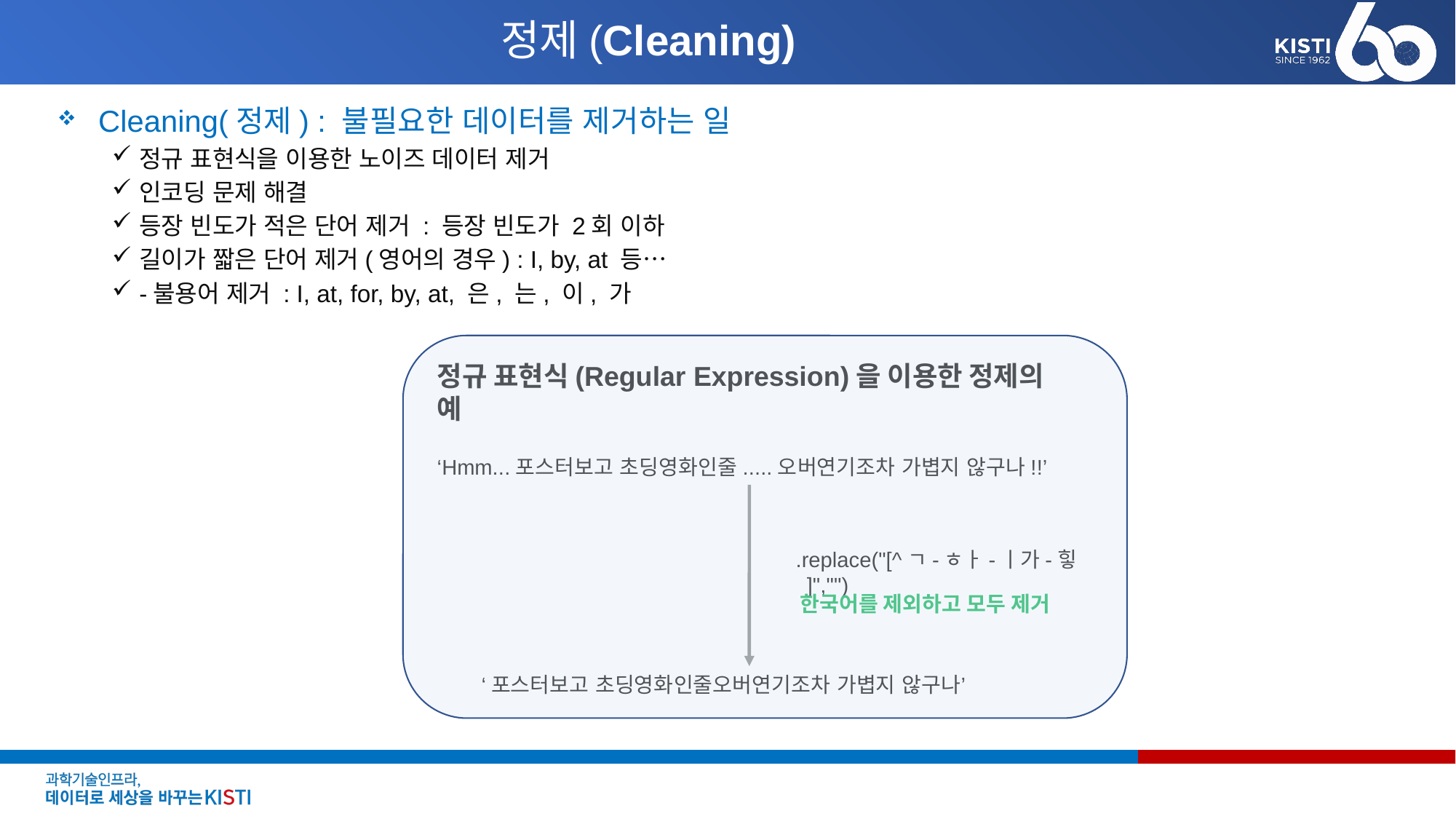

# 정제(Cleaning)
Cleaning(정제) : 불필요한 데이터를 제거하는 일
정규 표현식을 이용한 노이즈 데이터 제거
인코딩 문제 해결
등장 빈도가 적은 단어 제거 : 등장 빈도가 2회 이하
길이가 짧은 단어 제거(영어의 경우) : I, by, at 등…
-불용어 제거 : I, at, for, by, at, 은, 는, 이, 가

정규 표현식(Regular Expression)을 이용한 정제의 예
‘Hmm...포스터보고 초딩영화인줄.....오버연기조차 가볍지 않구나!!’
.replace("[^ㄱ-ㅎㅏ-ㅣ가-힣 ]","")
한국어를 제외하고 모두 제거
‘포스터보고 초딩영화인줄오버연기조차 가볍지 않구나’